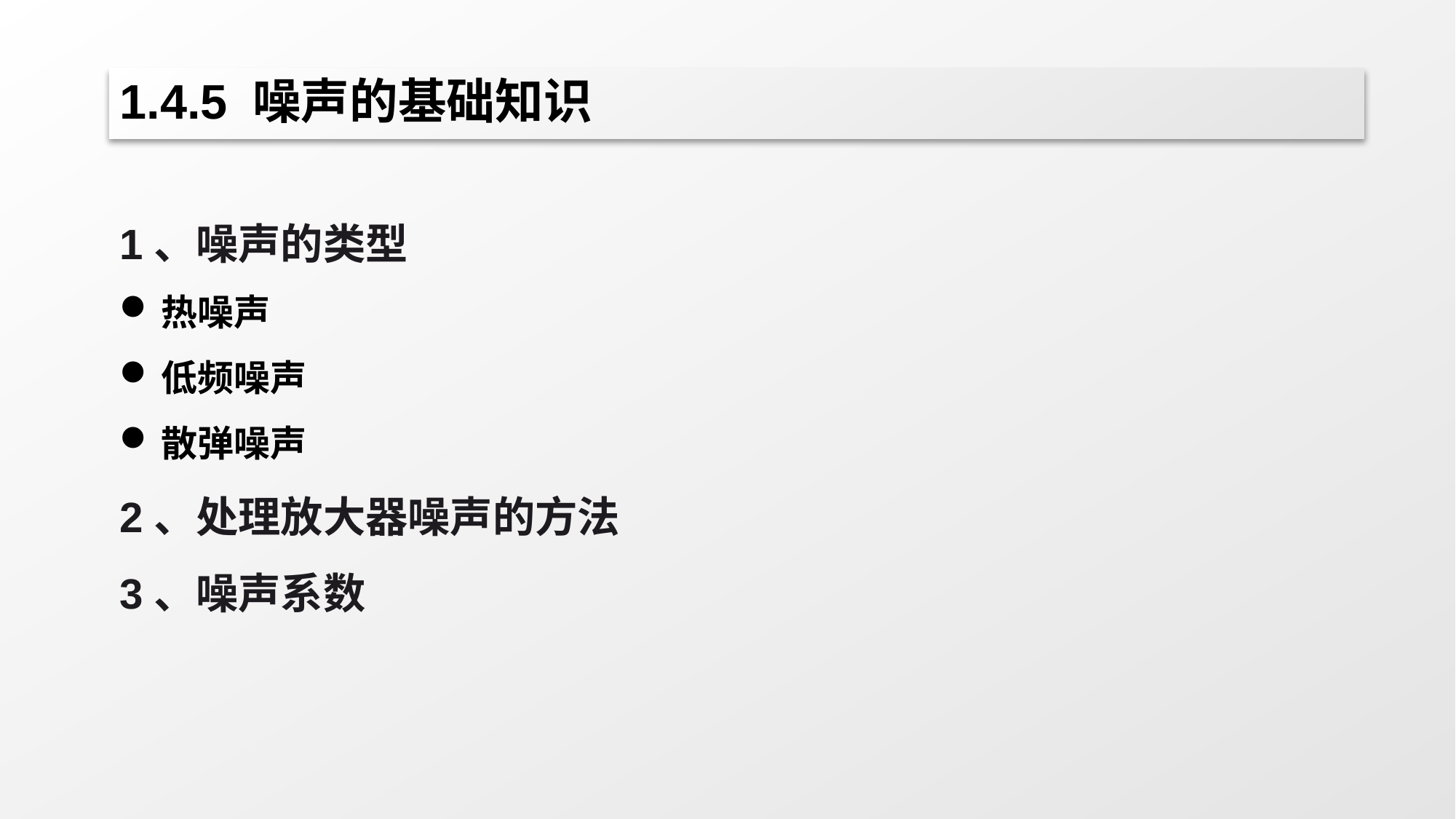

# 1.4.5 噪声的基础知识
1、噪声的类型
热噪声
低频噪声
散弹噪声
2、处理放大器噪声的方法
3、噪声系数